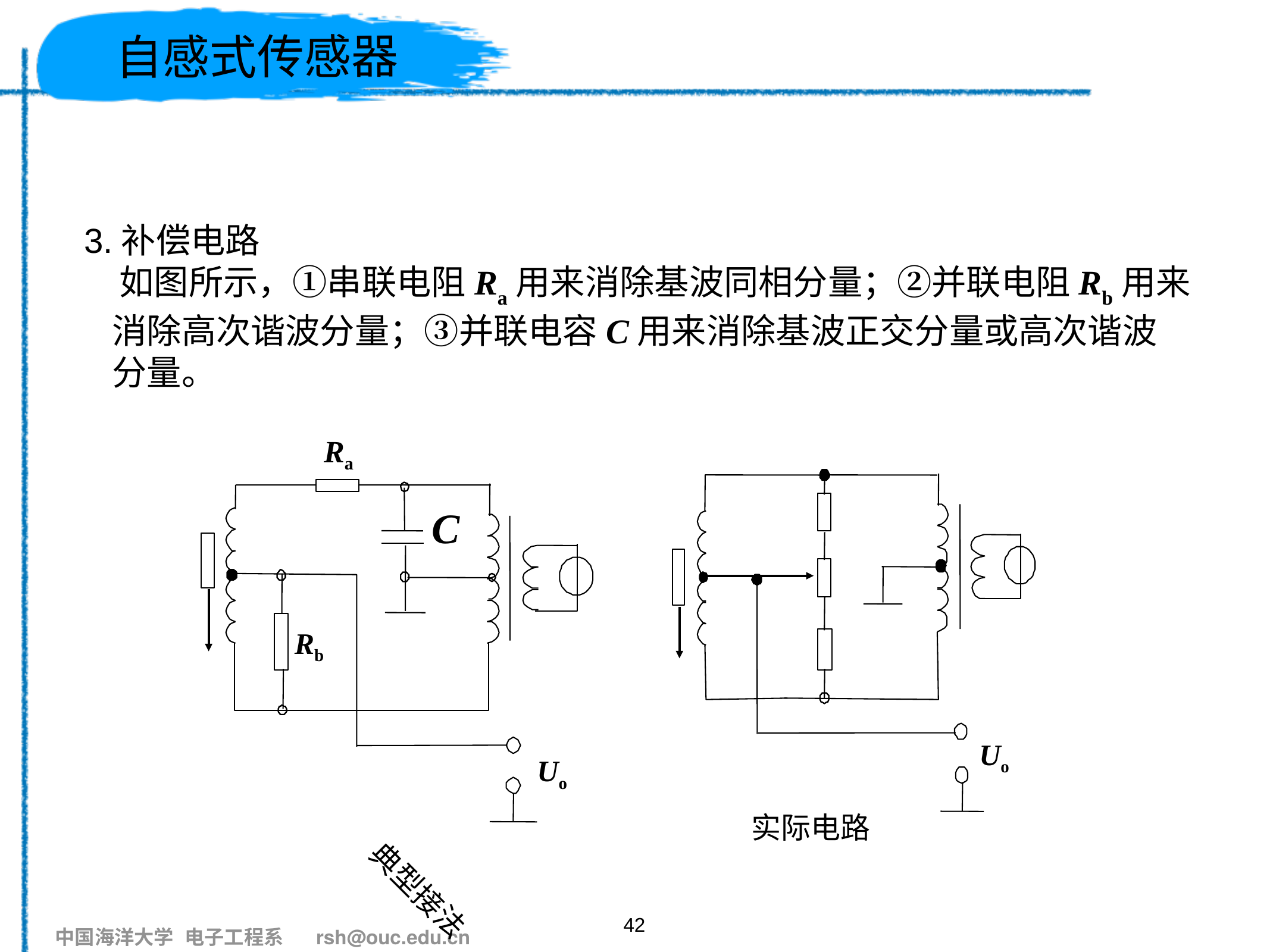

# 自感式传感器
  3.补偿电路
      如图所示，①串联电阻Ra用来消除基波同相分量；②并联电阻Rb用来消除高次谐波分量；③并联电容C用来消除基波正交分量或高次谐波分量。
Ra

C

Rb

Uo

典型接法

Uo

实际电路
42